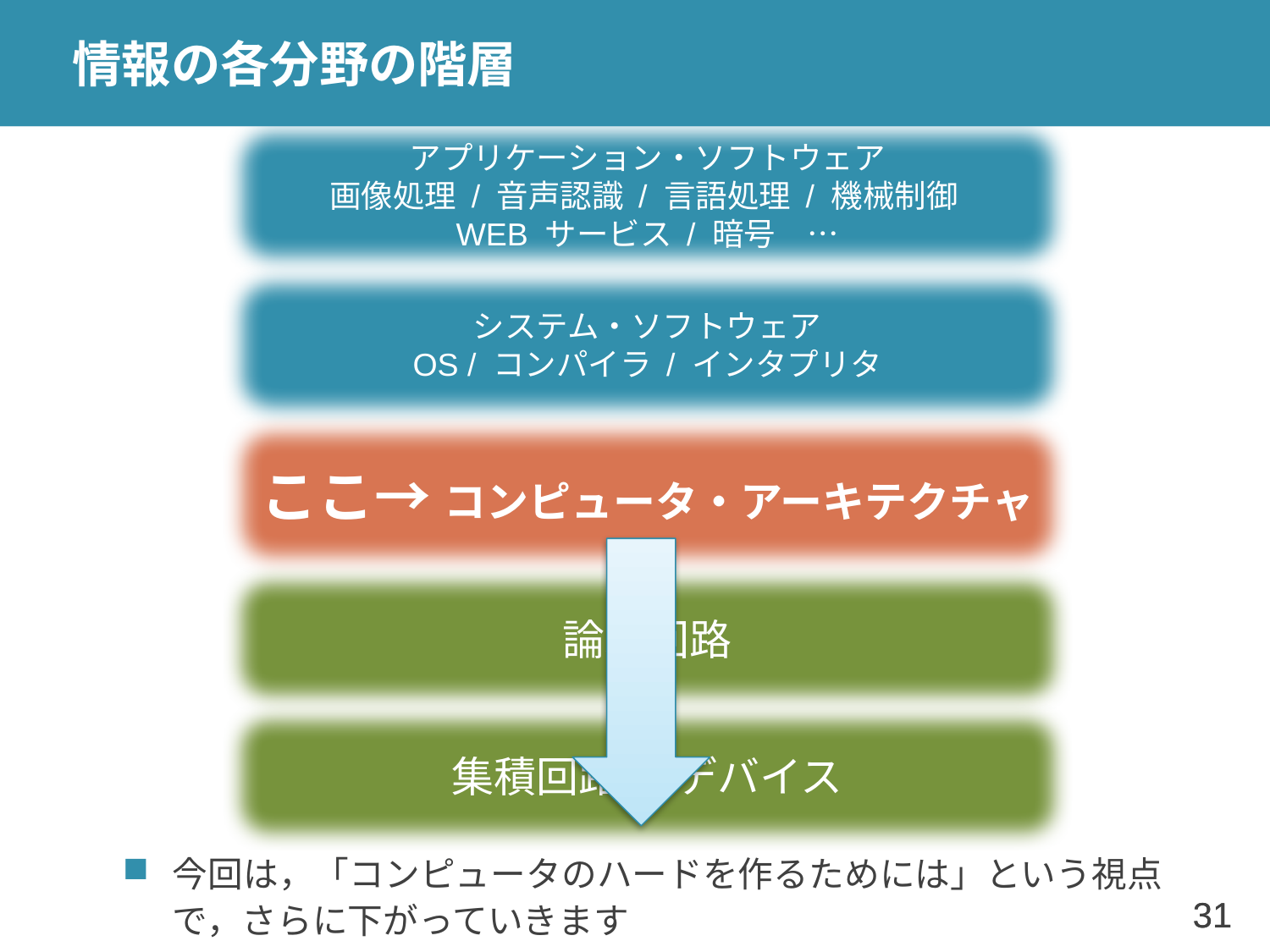

# 情報の各分野の階層
アプリケーション・ソフトウェア
画像処理 / 音声認識 / 言語処理 / 機械制御
WEB サービス / 暗号　…
システム・ソフトウェア
OS / コンパイラ / インタプリタ
ここ→ コンピュータ・アーキテクチャ

論理回路
集積回路 / デバイス
今回は，「コンピュータのハードを作るためには」という視点で，さらに下がっていきます